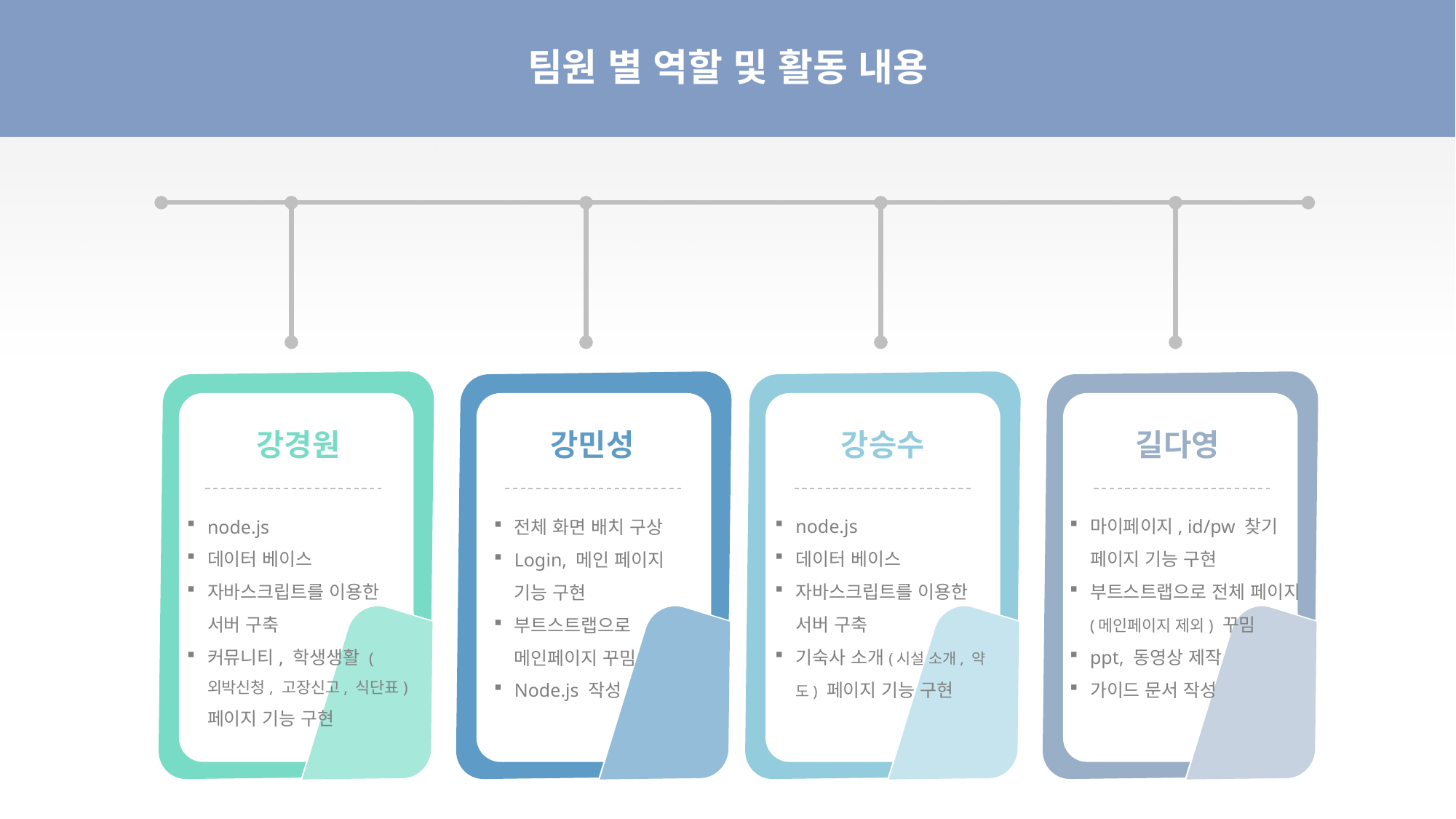

# 팀원 별 역할 및 활동 내용

강경원
node.js
데이터 베이스
자바스크립트를 이용한 서버 구축
커뮤니티, 학생생활 (외박신청, 고장신고, 식단표) 페이지 기능 구현

강민성
전체 화면 배치 구상
Login, 메인 페이지 기능 구현
부트스트랩으로 메인페이지 꾸밈
Node.js 작성

강승수
node.js
데이터 베이스
자바스크립트를 이용한 서버 구축
기숙사 소개(시설 소개, 약도) 페이지 기능 구현

길다영
마이페이지, id/pw 찾기 페이지 기능 구현
부트스트랩으로 전체 페이지(메인페이지 제외) 꾸밈
ppt, 동영상 제작
가이드 문서 작성